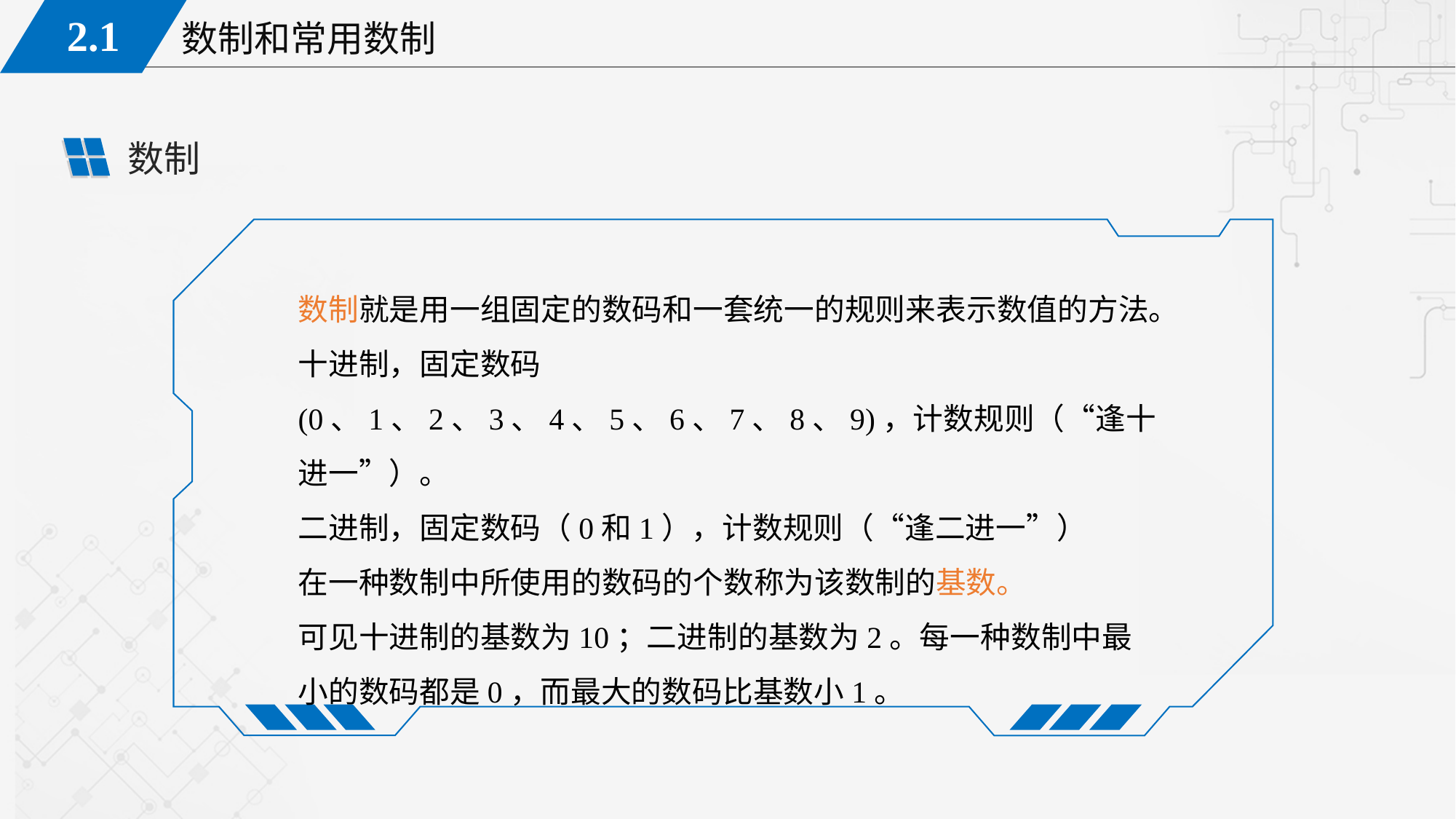

数制

数制就是用一组固定的数码和一套统一的规则来表示数值的方法。
十进制，固定数码(0、1、2、3、4、5、6、7、8、9)，计数规则（“逢十进一”）。
二进制，固定数码（0和1），计数规则（“逢二进一”）
在一种数制中所使用的数码的个数称为该数制的基数。
可见十进制的基数为10；二进制的基数为2。每一种数制中最小的数码都是0，而最大的数码比基数小1。